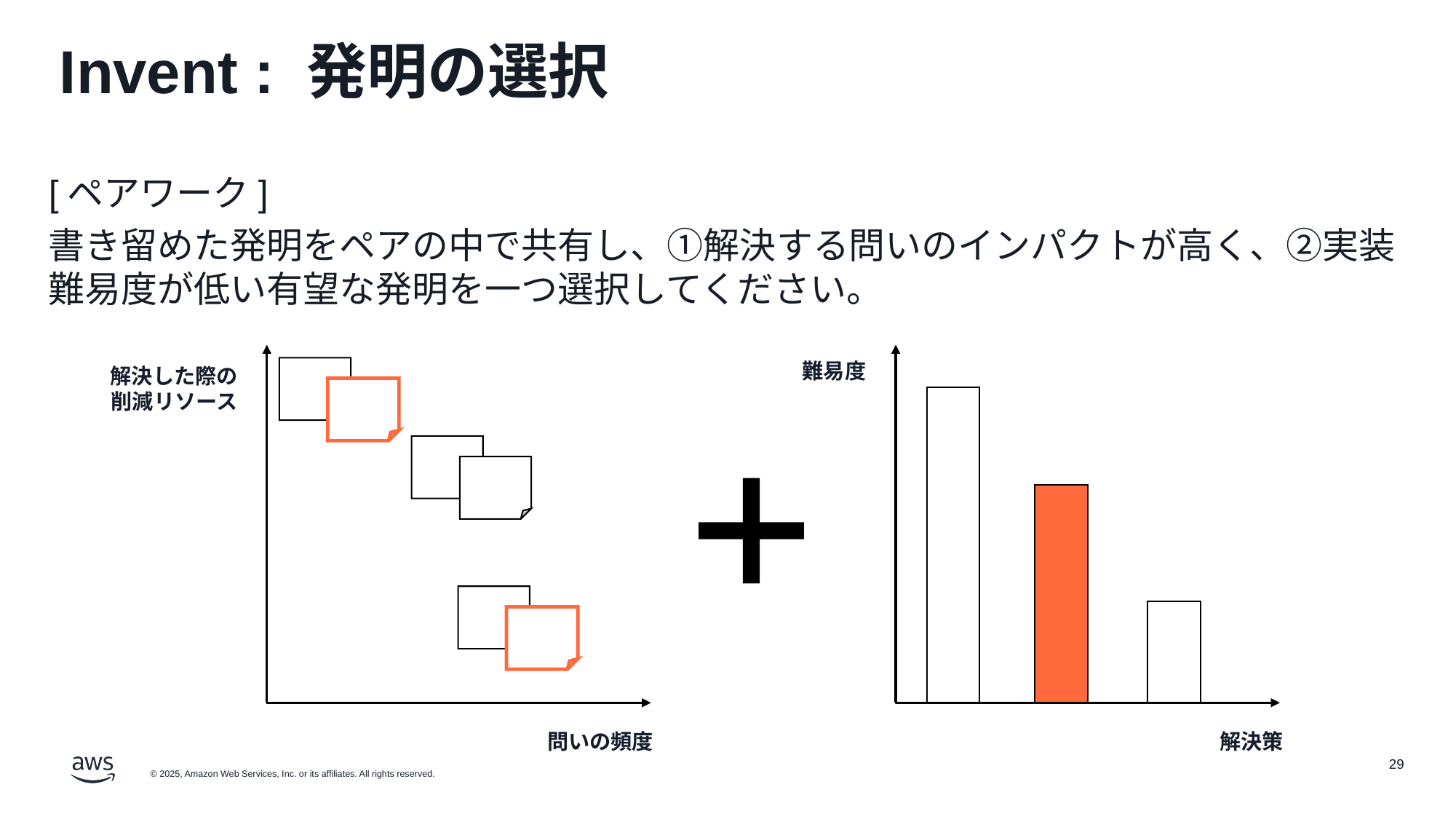

# Invent : 発明の選択
[ペアワーク]
書き留めた発明をペアの中で共有し、①解決する問いのインパクトが高く、②実装難易度が低い有望な発明を一つ選択してください。
難易度
解決した際の
削減リソース

問いの頻度
解決策
29